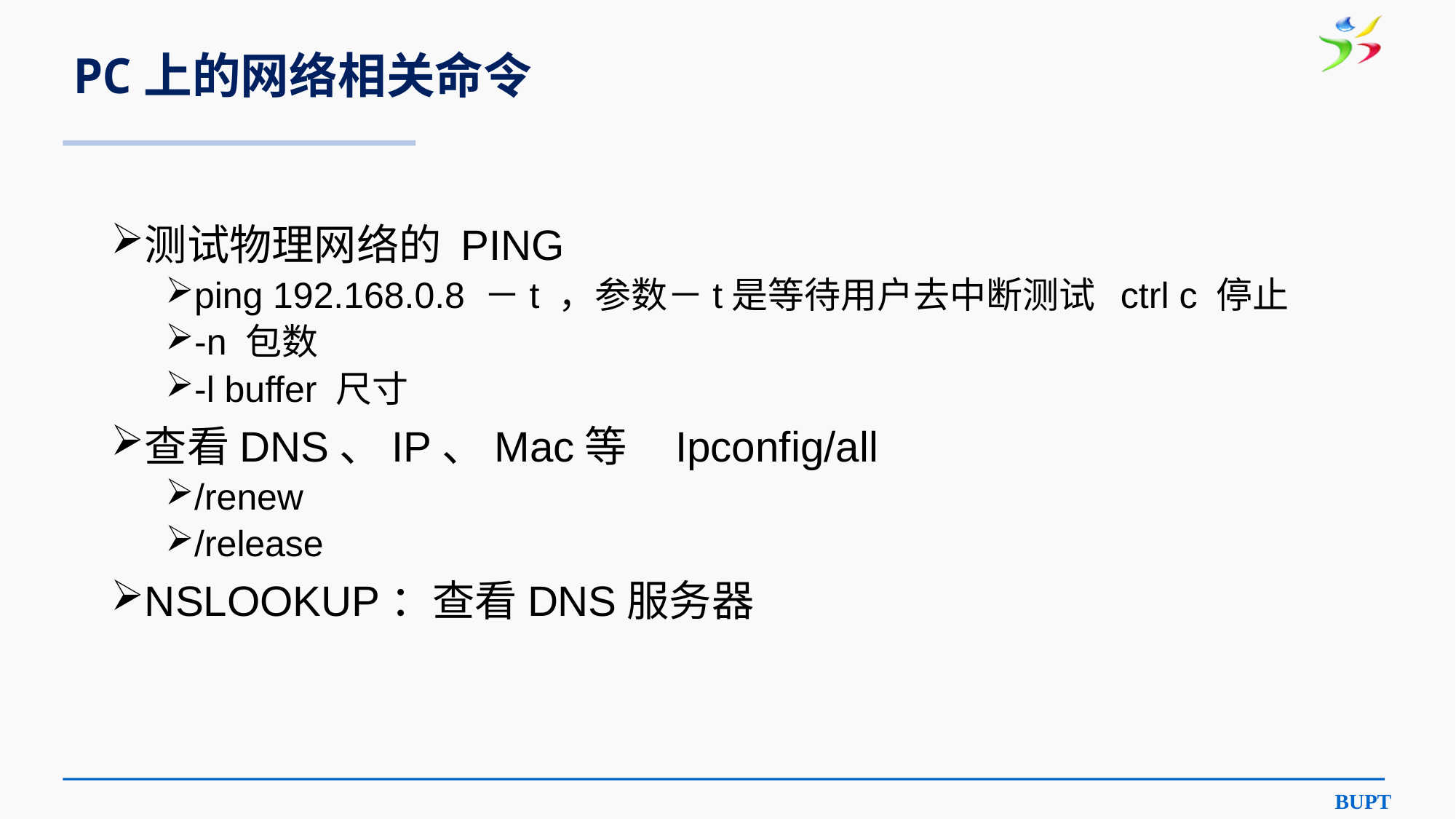

# PC上的网络相关命令
测试物理网络的 PING
ping 192.168.0.8 －t ，参数－t是等待用户去中断测试  ctrl c 停止
-n 包数
-l buffer 尺寸
查看DNS、IP、Mac等    Ipconfig/all
/renew
/release
NSLOOKUP：查看DNS服务器